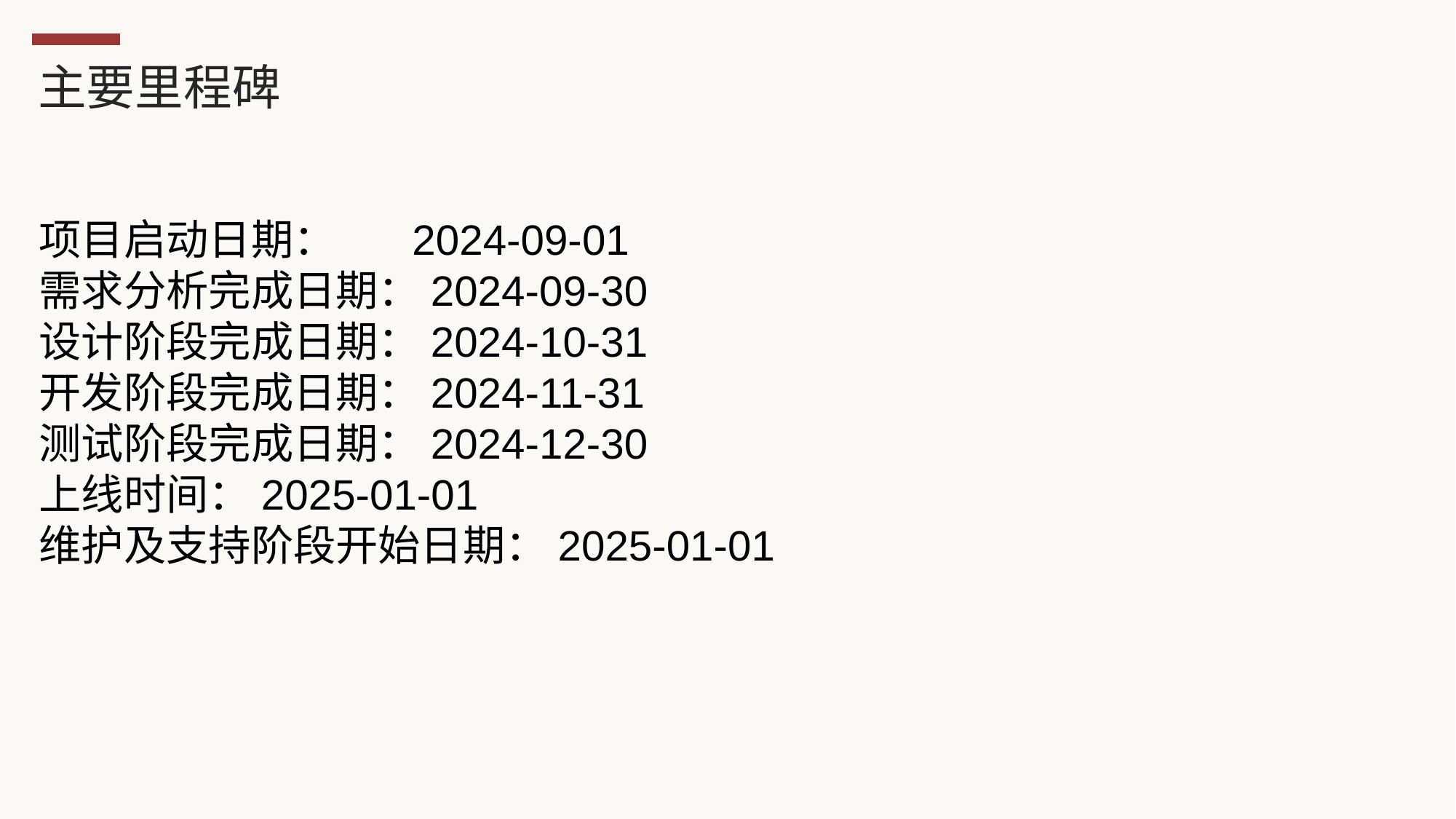

主要里程碑
项目启动日期：       2024-09-01
需求分析完成日期：2024-09-30
设计阶段完成日期：2024-10-31
开发阶段完成日期：2024-11-31
测试阶段完成日期：2024-12-30
上线时间：2025-01-01
维护及支持阶段开始日期：2025-01-01